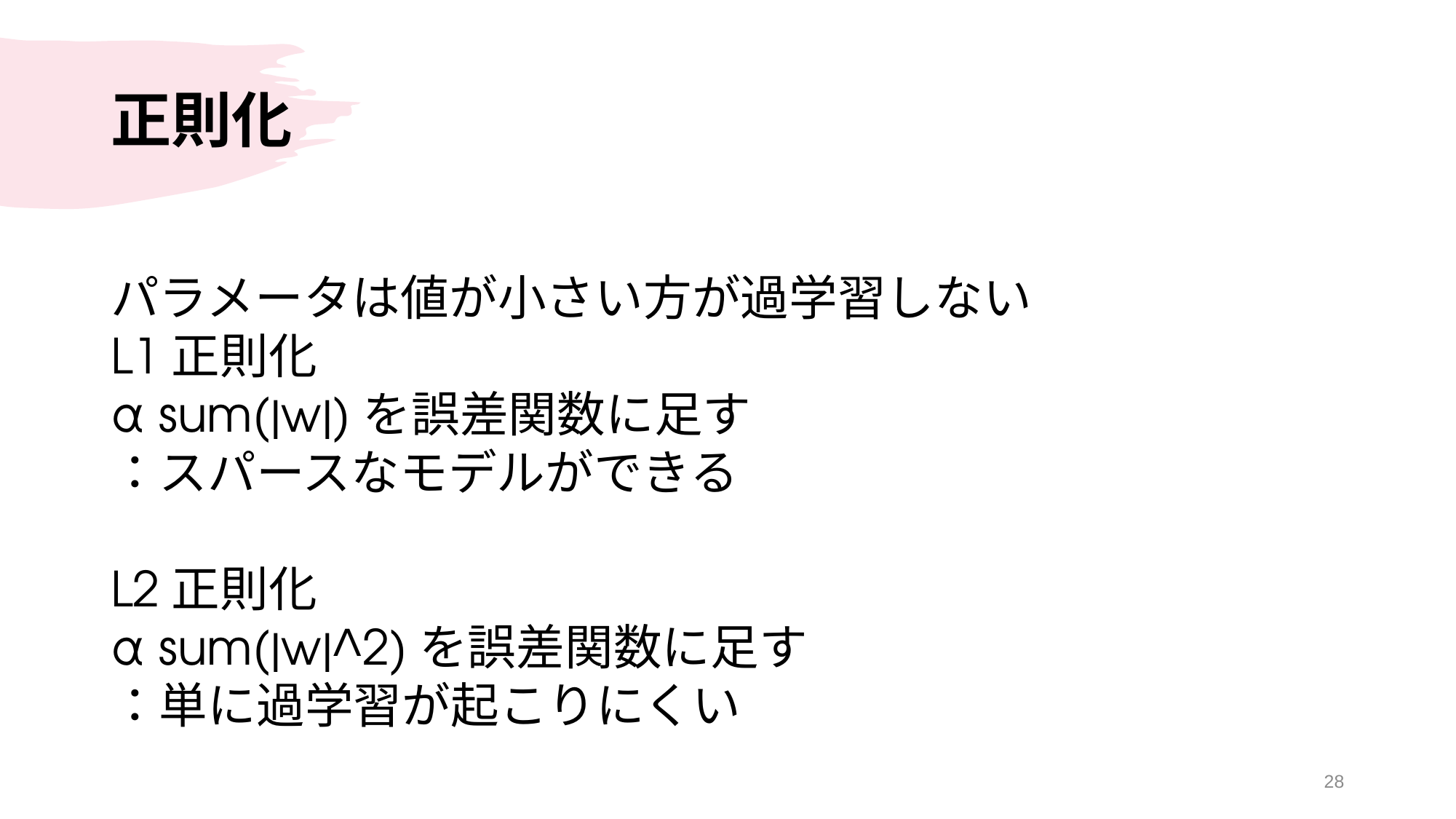

# 正則化
パラメータは値が小さい方が過学習しない
L1正則化
α sum(|w|)を誤差関数に足す
：スパースなモデルができる

L2正則化
α sum(|w|^2)を誤差関数に足す
：単に過学習が起こりにくい
28